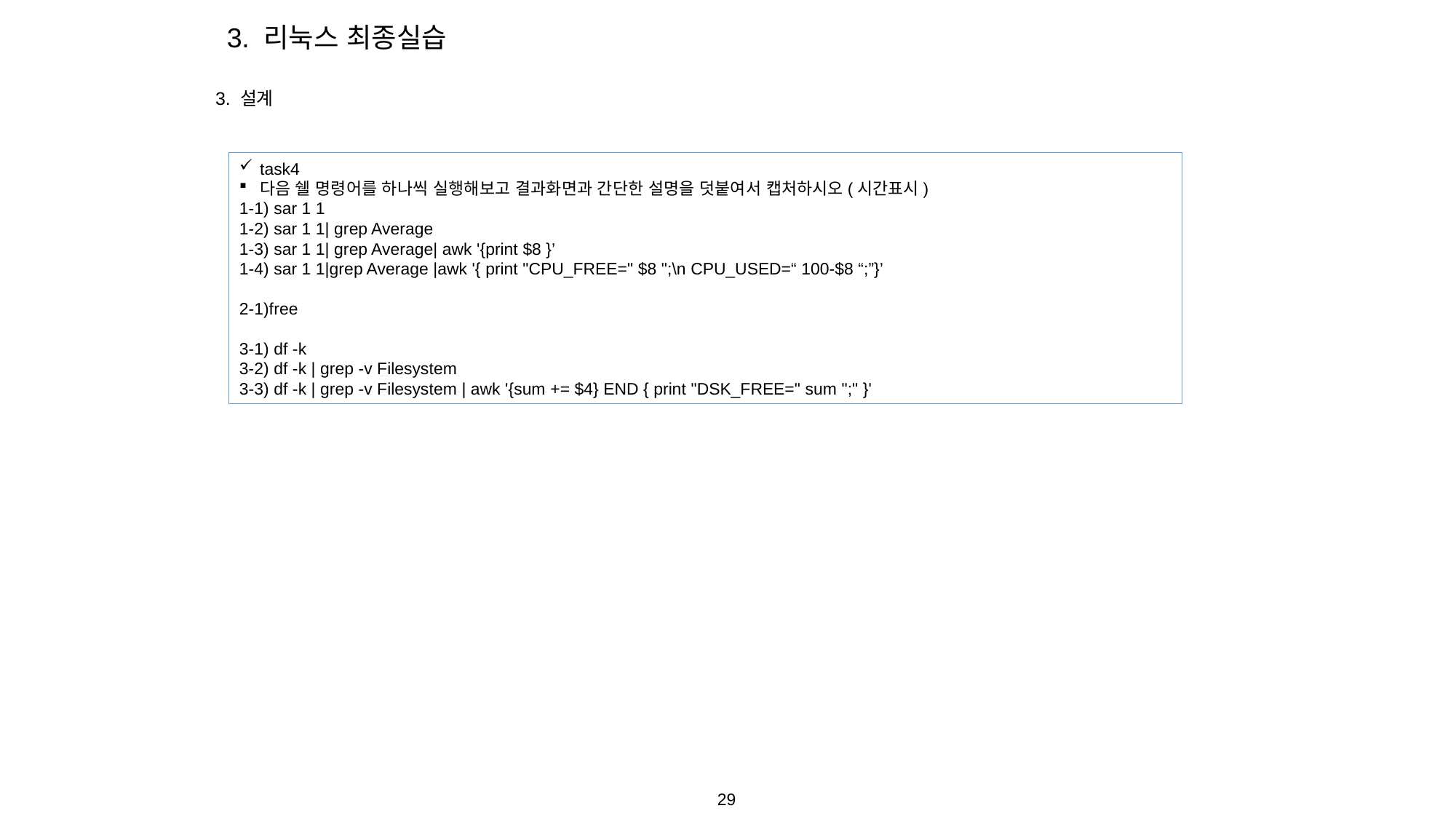

3. 리눅스 최종실습
3. 설계
task4
다음 쉘 명령어를 하나씩 실행해보고 결과화면과 간단한 설명을 덧붙여서 캡처하시오(시간표시)
1-1) sar 1 1
1-2) sar 1 1| grep Average
1-3) sar 1 1| grep Average| awk '{print $8 }’
1-4) sar 1 1|grep Average |awk '{ print "CPU_FREE=" $8 ";\n CPU_USED=“ 100-$8 “;”}’

2-1)free

3-1) df -k
3-2) df -k | grep -v Filesystem
3-3) df -k | grep -v Filesystem | awk '{sum += $4} END { print "DSK_FREE=" sum ";" }'
29